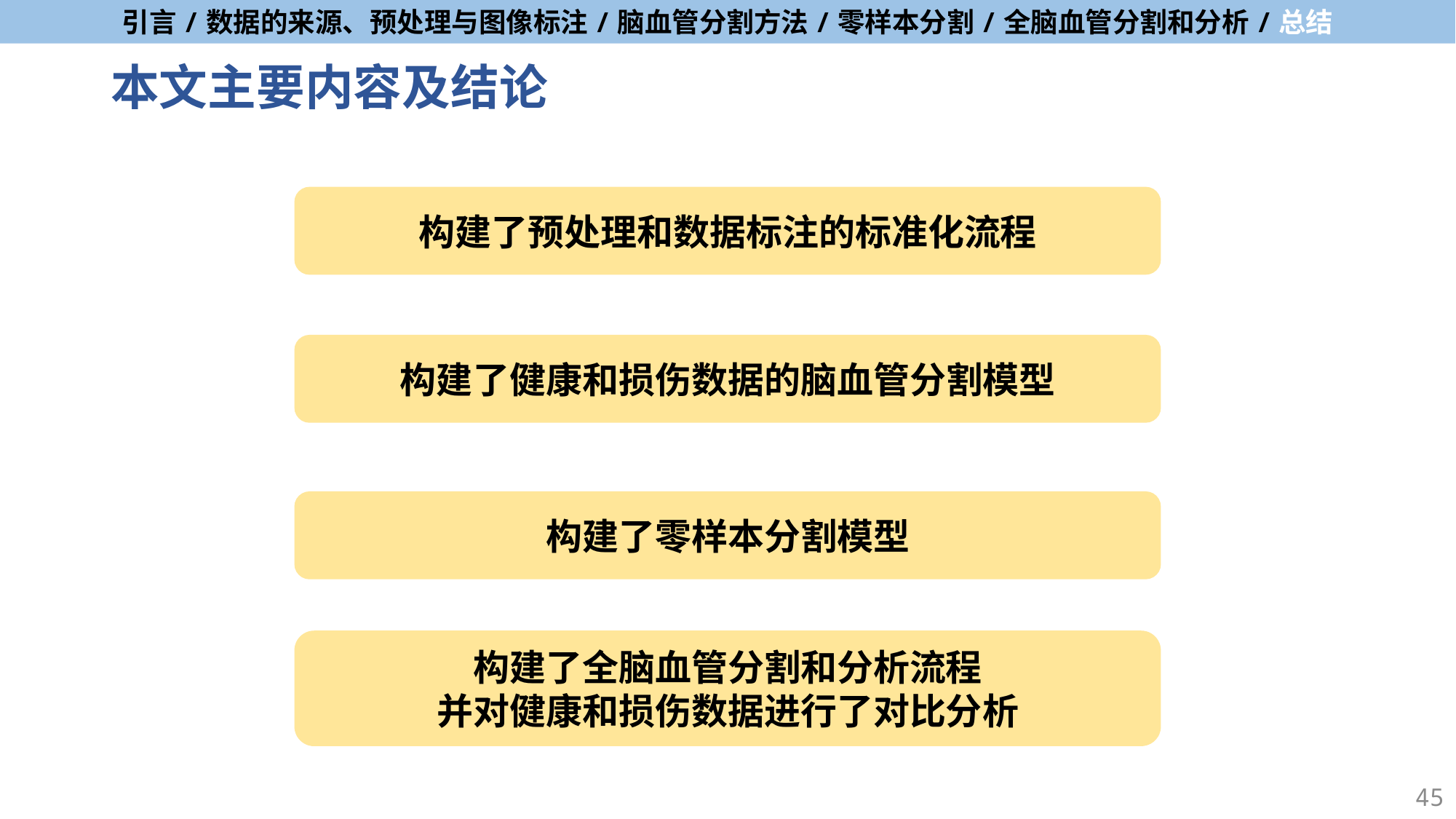

# 本文主要内容及结论
构建了预处理和数据标注的标准化流程
构建了健康和损伤数据的脑血管分割模型
构建了零样本分割模型
构建了全脑血管分割和分析流程
并对健康和损伤数据进行了对比分析
45